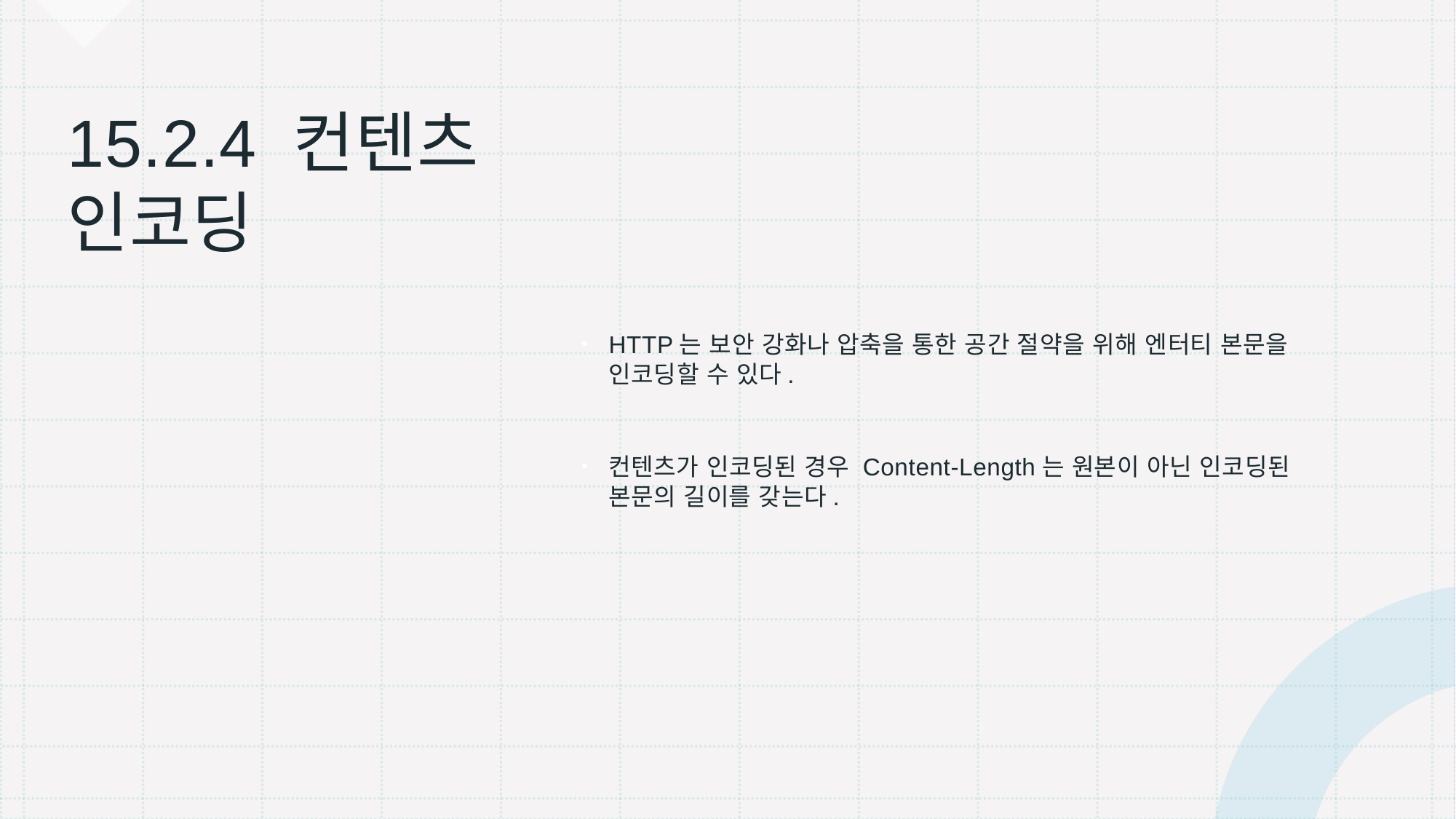

HTTP는 보안 강화나 압축을 통한 공간 절약을 위해 엔터티 본문을 인코딩할 수 있다.

컨텐츠가 인코딩된 경우 Content-Length는 원본이 아닌 인코딩된 본문의 길이를 갖는다.
# 15.2.4 컨텐츠 인코딩